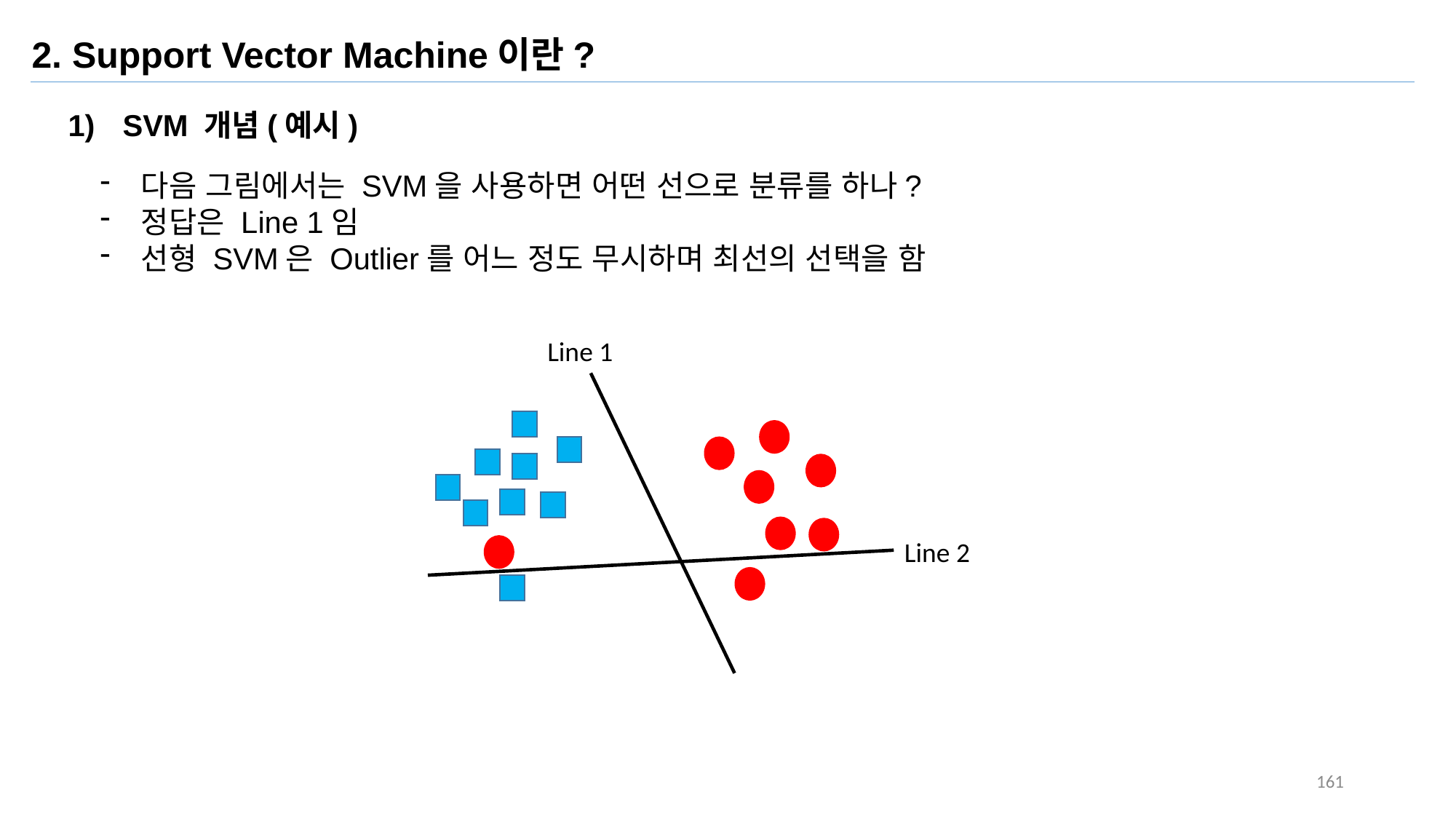

2. Support Vector Machine이란?
SVM 개념(예시)

다음 그림에서는 SVM을 사용하면 어떤 선으로 분류를 하나?
정답은 Line 1임
선형 SVM은 Outlier를 어느 정도 무시하며 최선의 선택을 함

Line 1

Line 2

161